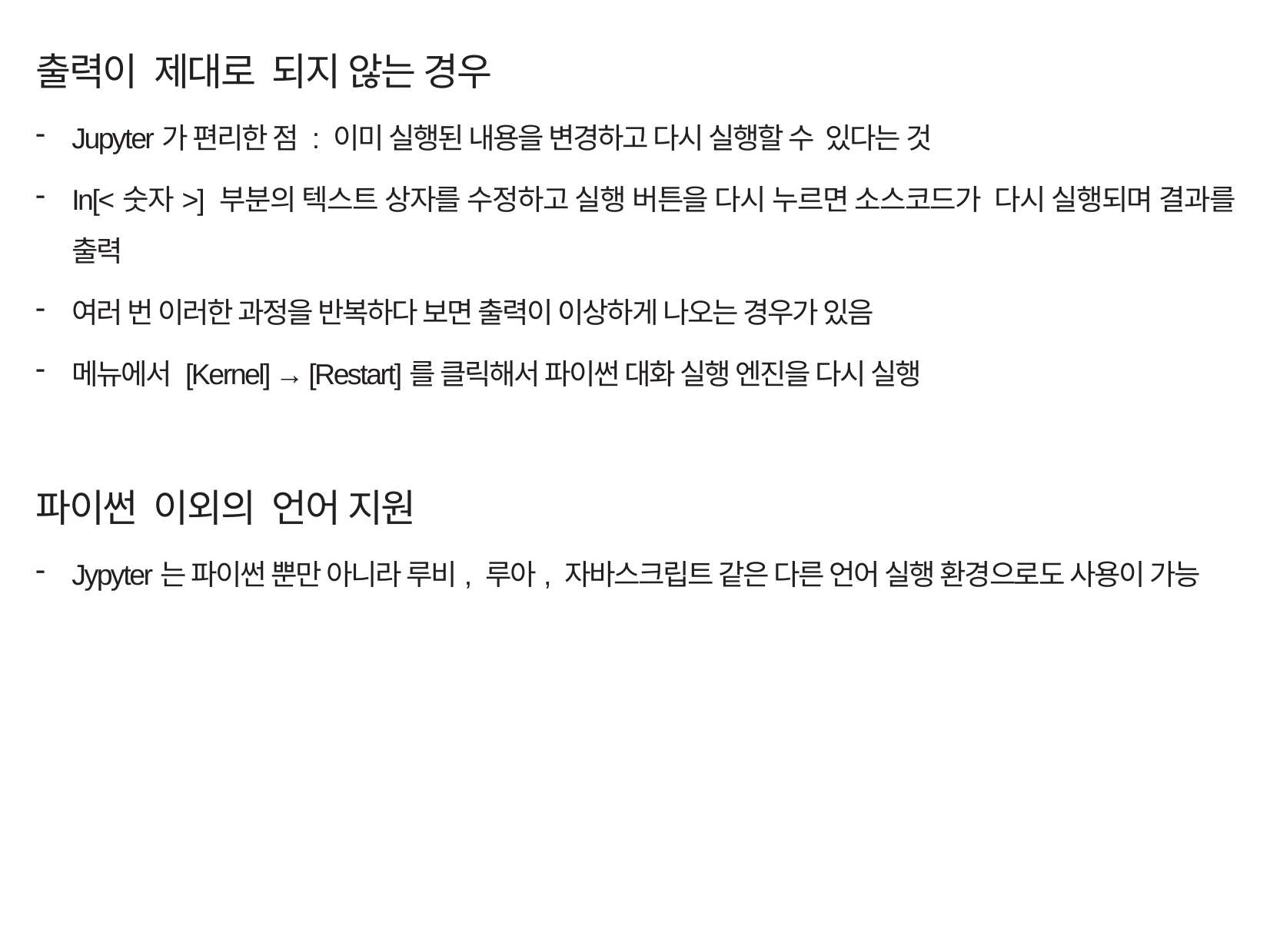

출력이  제대로  되지 않는 경우
Jupyter가 편리한 점 : 이미 실행된 내용을 변경하고 다시 실행할 수  있다는 것
In[<숫자>] 부분의 텍스트 상자를 수정하고 실행 버튼을 다시 누르면 소스코드가  다시 실행되며 결과를 출력
여러 번 이러한 과정을 반복하다 보면 출력이 이상하게 나오는 경우가 있음
메뉴에서 [Kernel] → [Restart]를 클릭해서 파이썬 대화 실행 엔진을 다시 실행

파이썬  이외의  언어 지원
Jypyter는 파이썬 뿐만 아니라 루비, 루아, 자바스크립트 같은 다른 언어 실행 환경으로도 사용이 가능